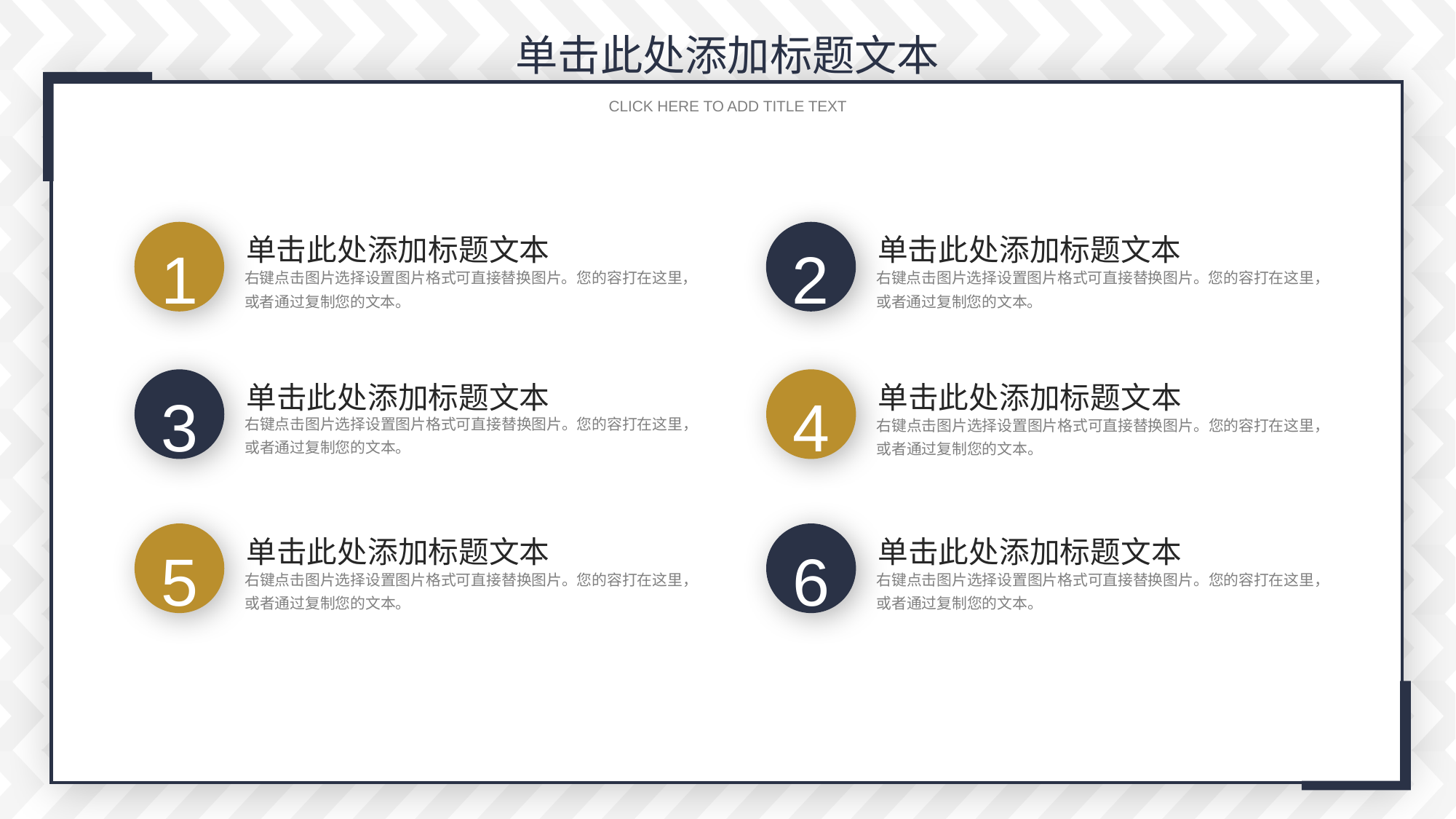

单击此处添加标题文本
 CLICK HERE TO ADD TITLE TEXT
单击此处添加标题文本
右键点击图片选择设置图片格式可直接替换图片。您的容打在这里，或者通过复制您的文本。

1
单击此处添加标题文本
右键点击图片选择设置图片格式可直接替换图片。您的容打在这里，或者通过复制您的文本。

2
单击此处添加标题文本
右键点击图片选择设置图片格式可直接替换图片。您的容打在这里，或者通过复制您的文本。

3
单击此处添加标题文本
右键点击图片选择设置图片格式可直接替换图片。您的容打在这里，或者通过复制您的文本。

4
单击此处添加标题文本
右键点击图片选择设置图片格式可直接替换图片。您的容打在这里，或者通过复制您的文本。

5
单击此处添加标题文本
右键点击图片选择设置图片格式可直接替换图片。您的容打在这里，或者通过复制您的文本。

6